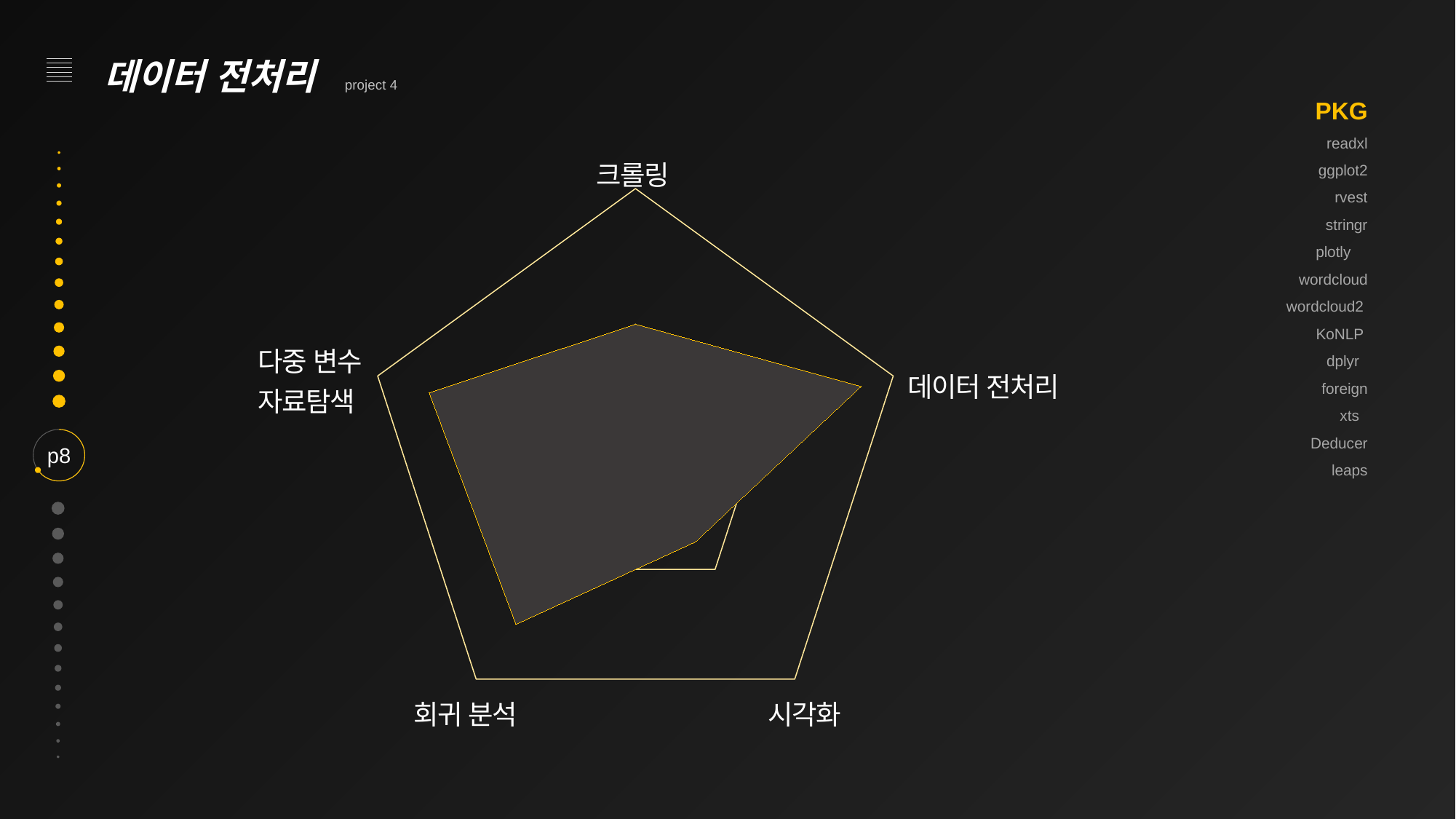

데이터 전처리  project 4
 PKG
readxl
ggplot2
rvest
stringr
plotly
wordcloud
wordcloud2
KoNLP
dplyr
foreign
xts
Deducer
leaps
크롤링

p8

### Chart

| Category | 계열 1 |
|---|---|
| 37377 | 20.0 |
| 37408 | 35.0 |
| 37438 | 15.0 |
| 37469 | 30.0 |
| 37500 | 32.0 |
데이터 전처리
시각화
회귀 분석